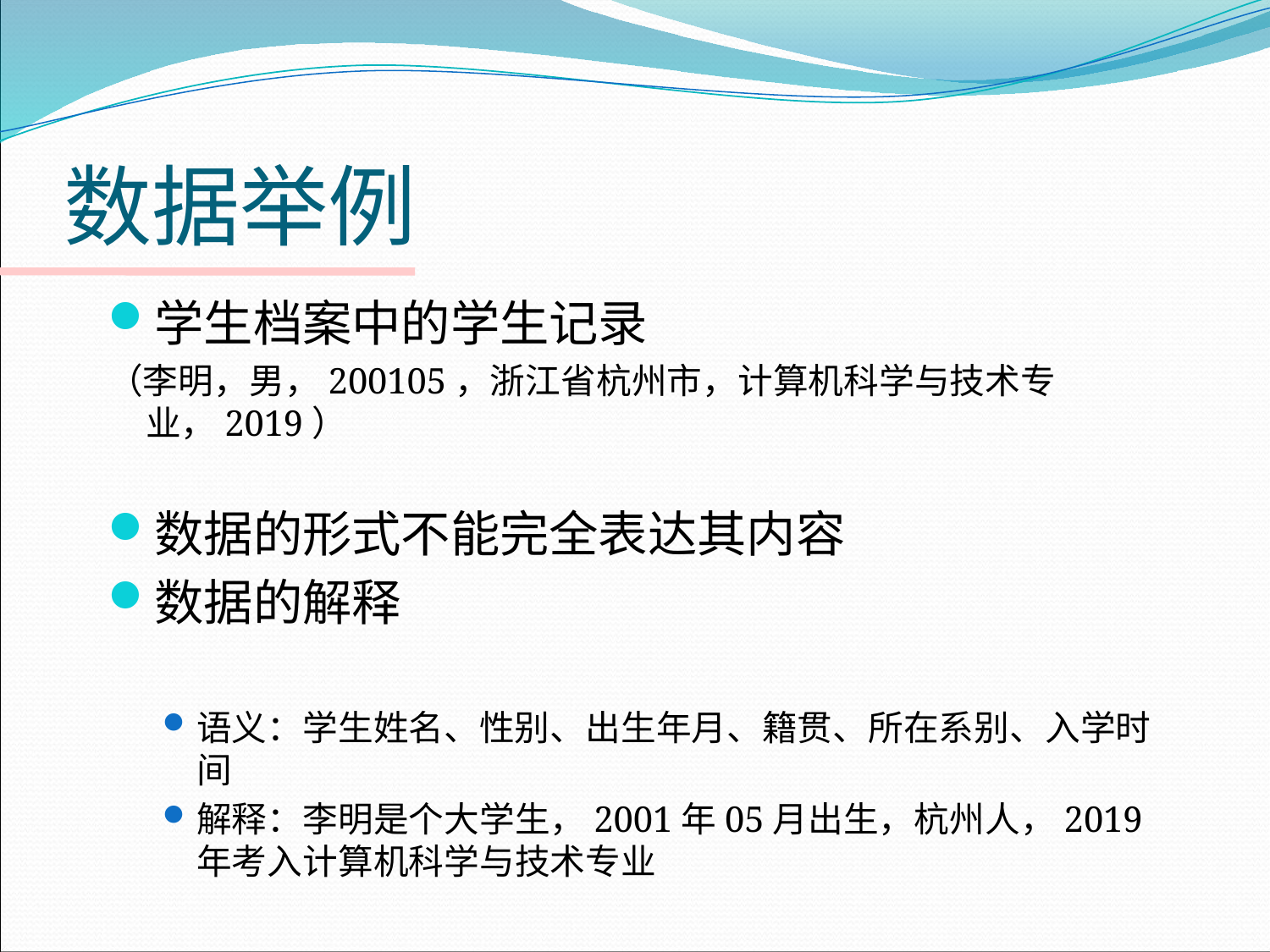

# 数据举例
学生档案中的学生记录
（李明，男，200105，浙江省杭州市，计算机科学与技术专业，2019）

数据的形式不能完全表达其内容
数据的解释

语义：学生姓名、性别、出生年月、籍贯、所在系别、入学时间
解释：李明是个大学生，2001年05月出生，杭州人，2019年考入计算机科学与技术专业
16